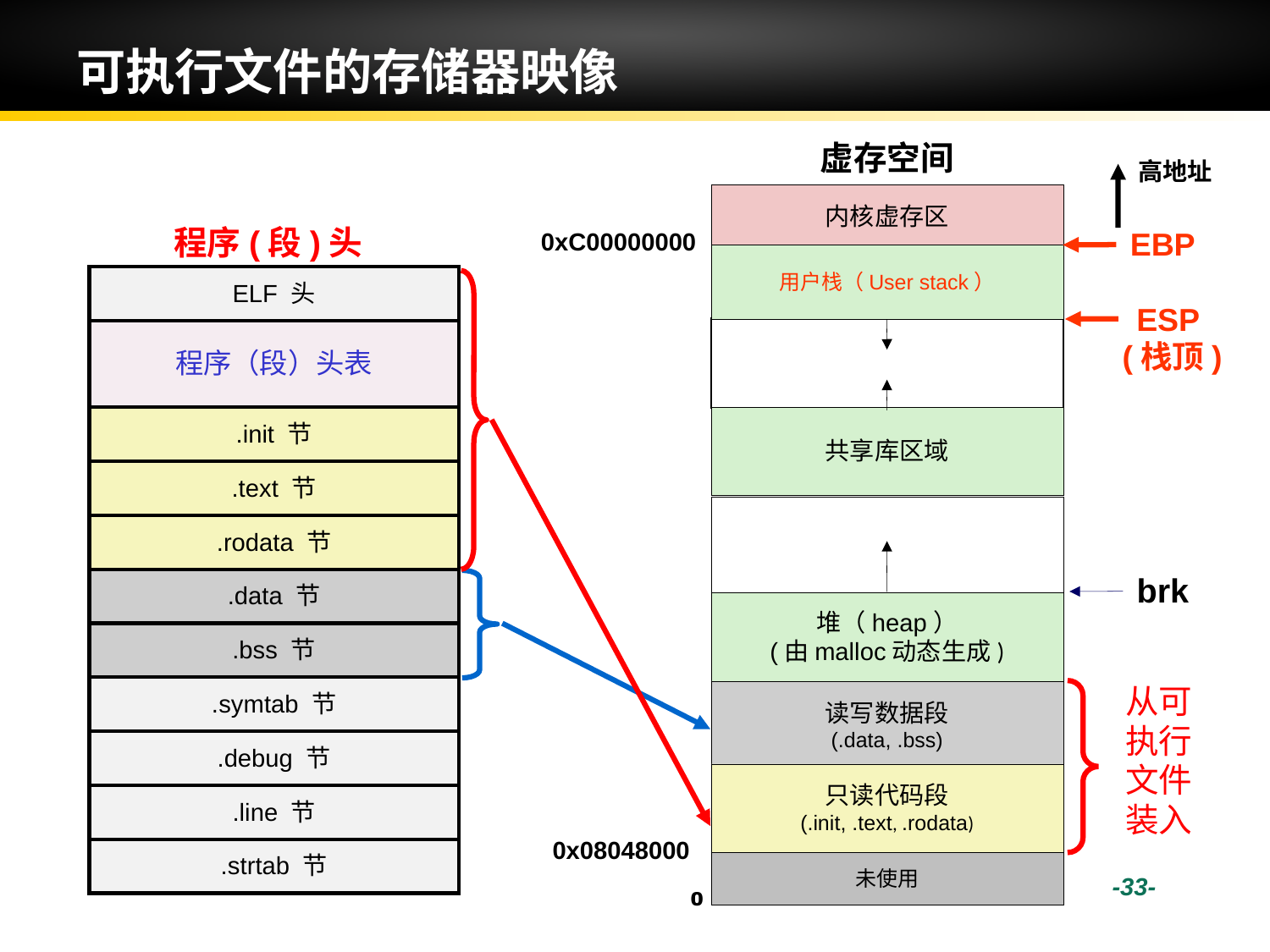

# 可执行文件的存储器映像
虚存空间
高地址

内核虚存区
用户栈（User stack）

共享库区域

堆（heap）
(由malloc动态生成)
读写数据段
(.data, .bss)
只读代码段
(.init, .text, .rodata)
未使用
0
程序(段)头表
EBP
0xC00000000

ELF 头
程序（段）头表
.init 节
.text 节
.rodata 节
.data 节
.bss 节
.symtab 节
.debug 节
.line 节
.strtab 节

ESP
(栈顶)

brk

从可执行文件装入

0x08048000
 -33-